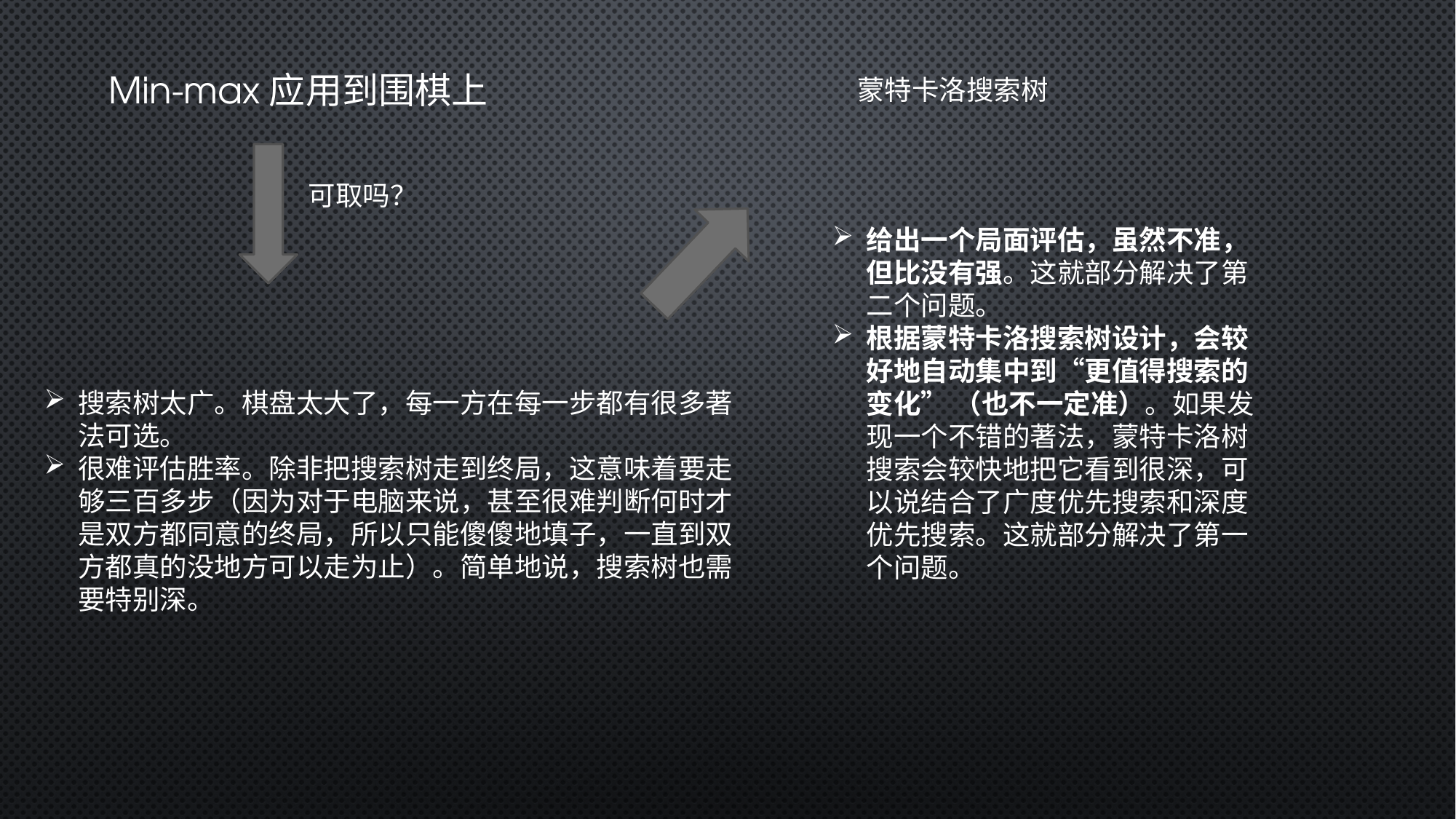

Min-max应用到围棋上
蒙特卡洛搜索树

可取吗？

给出一个局面评估，虽然不准，但比没有强。这就部分解决了第二个问题。
根据蒙特卡洛搜索树设计，会较好地自动集中到“更值得搜索的变化” （也不一定准）。如果发现一个不错的著法，蒙特卡洛树搜索会较快地把它看到很深，可以说结合了广度优先搜索和深度优先搜索。这就部分解决了第一个问题。

搜索树太广。棋盘太大了，每一方在每一步都有很多著法可选。
很难评估胜率。除非把搜索树走到终局，这意味着要走够三百多步（因为对于电脑来说，甚至很难判断何时才是双方都同意的终局，所以只能傻傻地填子，一直到双方都真的没地方可以走为止）。简单地说，搜索树也需要特别深。